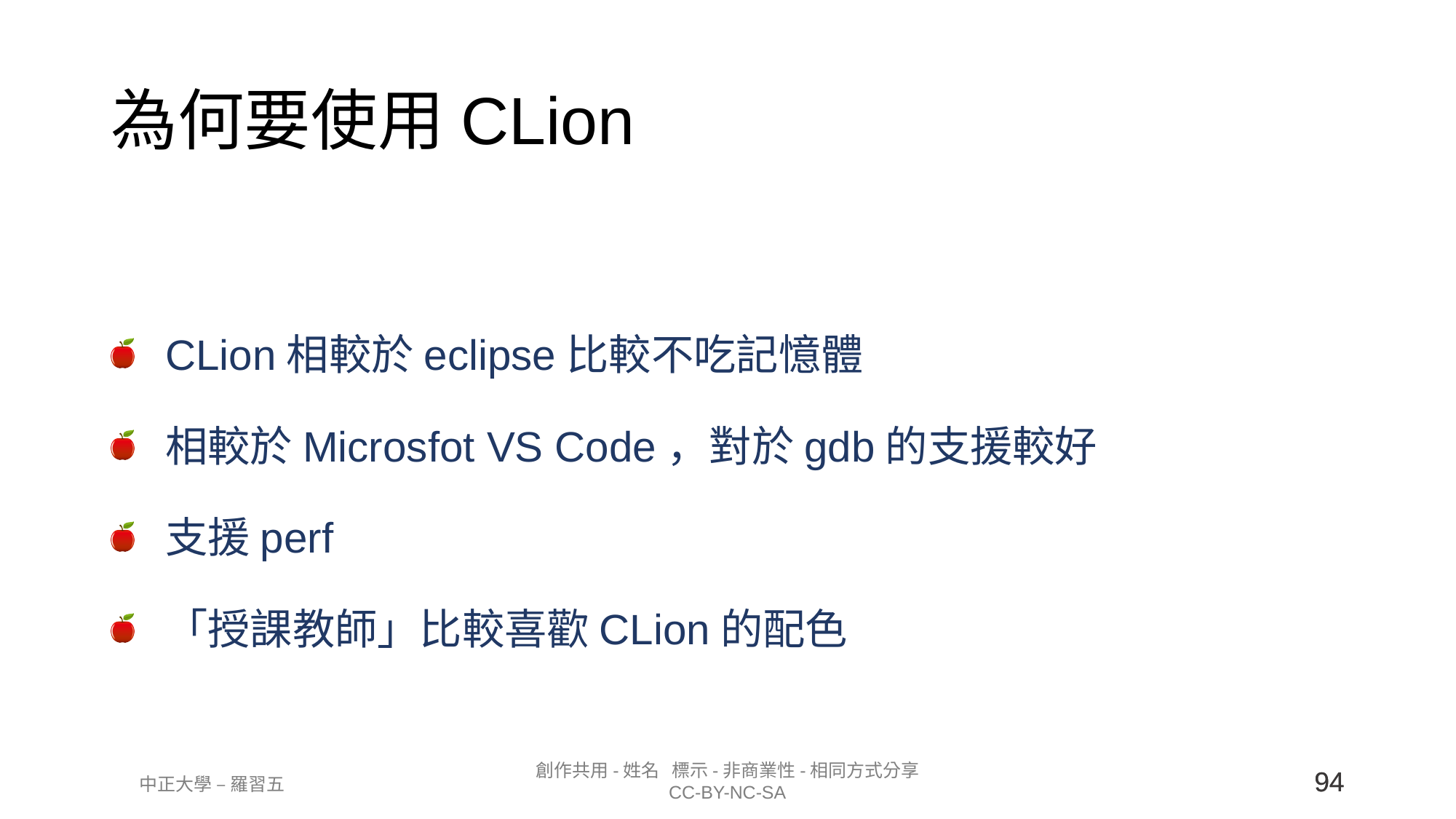

# 為何要使用CLion
CLion相較於eclipse比較不吃記憶體
相較於Microsfot VS Code，對於gdb的支援較好
支援perf
「授課教師」比較喜歡CLion的配色